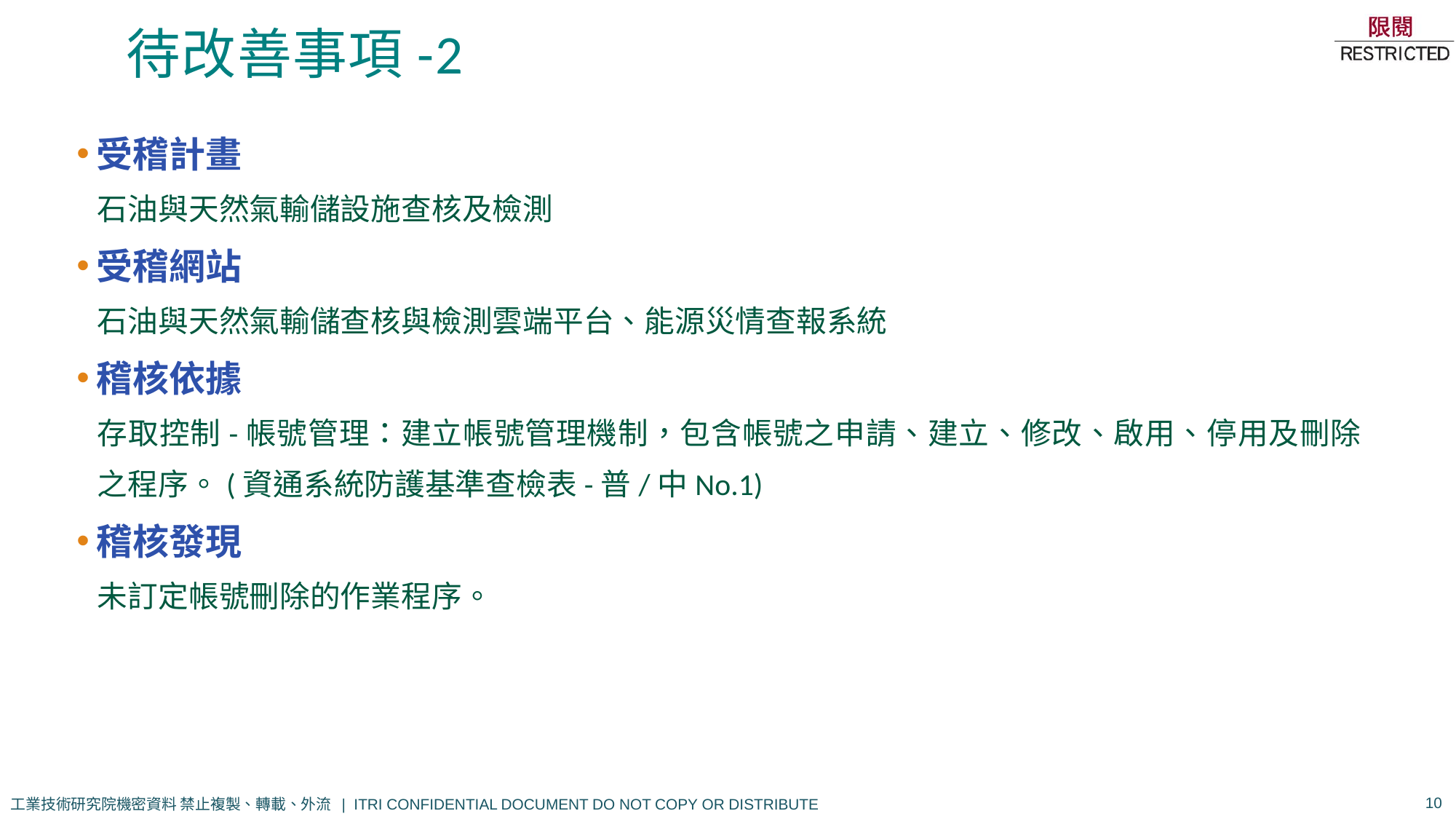

# 待改善事項-2
受稽計畫
石油與天然氣輸儲設施查核及檢測
受稽網站
石油與天然氣輸儲查核與檢測雲端平台、能源災情查報系統
稽核依據
存取控制-帳號管理：建立帳號管理機制，包含帳號之申請、建立、修改、啟用、停用及刪除之程序。(資通系統防護基準查檢表-普/中No.1)
稽核發現
未訂定帳號刪除的作業程序。
10